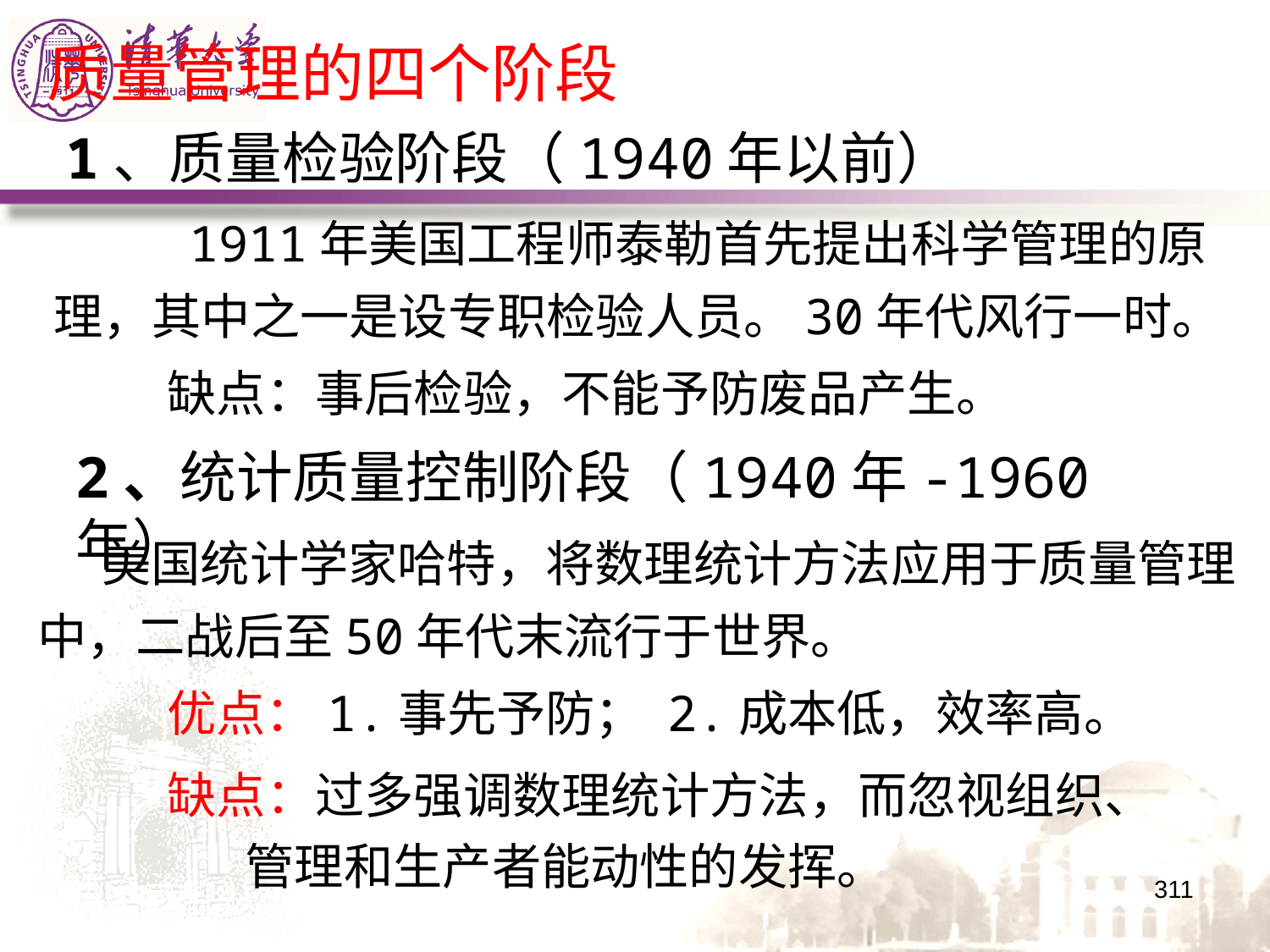

质量管理的四个阶段
1、质量检验阶段（1940年以前）
    1911年美国工程师泰勒首先提出科学管理的原理，其中之一是设专职检验人员。30年代风行一时。
缺点：事后检验，不能予防废品产生。
2、统计质量控制阶段（1940年-1960年）
    美国统计学家哈特，将数理统计方法应用于质量管理中，二战后至50年代末流行于世界。
优点：1.事先予防； 2.成本低，效率高。
缺点：过多强调数理统计方法，而忽视组织、
      管理和生产者能动性的发挥。
311